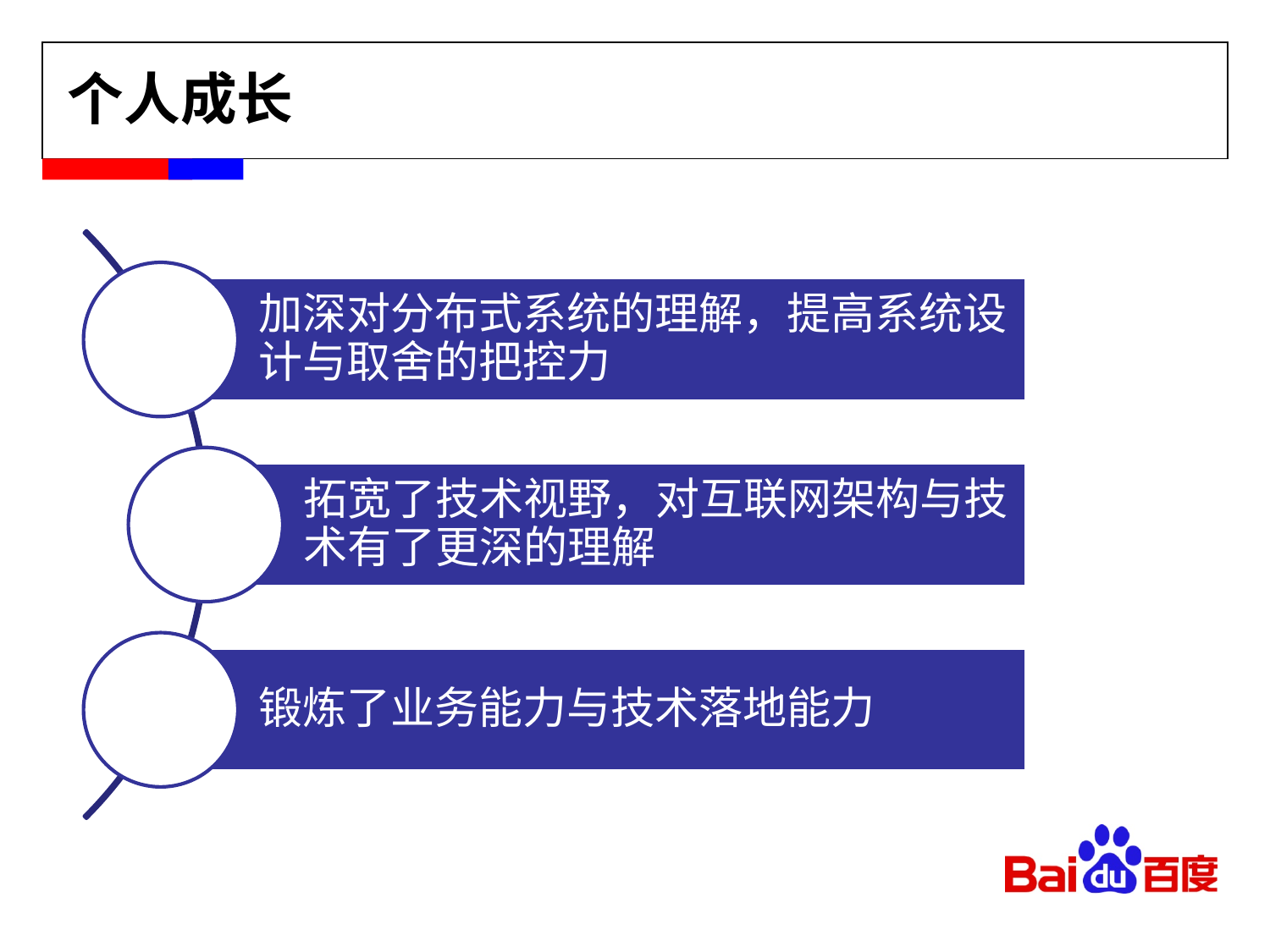

# 个人成长
加深对分布式系统的理解，提高系统设计与取舍的把控力
拓宽了技术视野，对互联网架构与技术有了更深的理解
锻炼了业务能力与技术落地能力